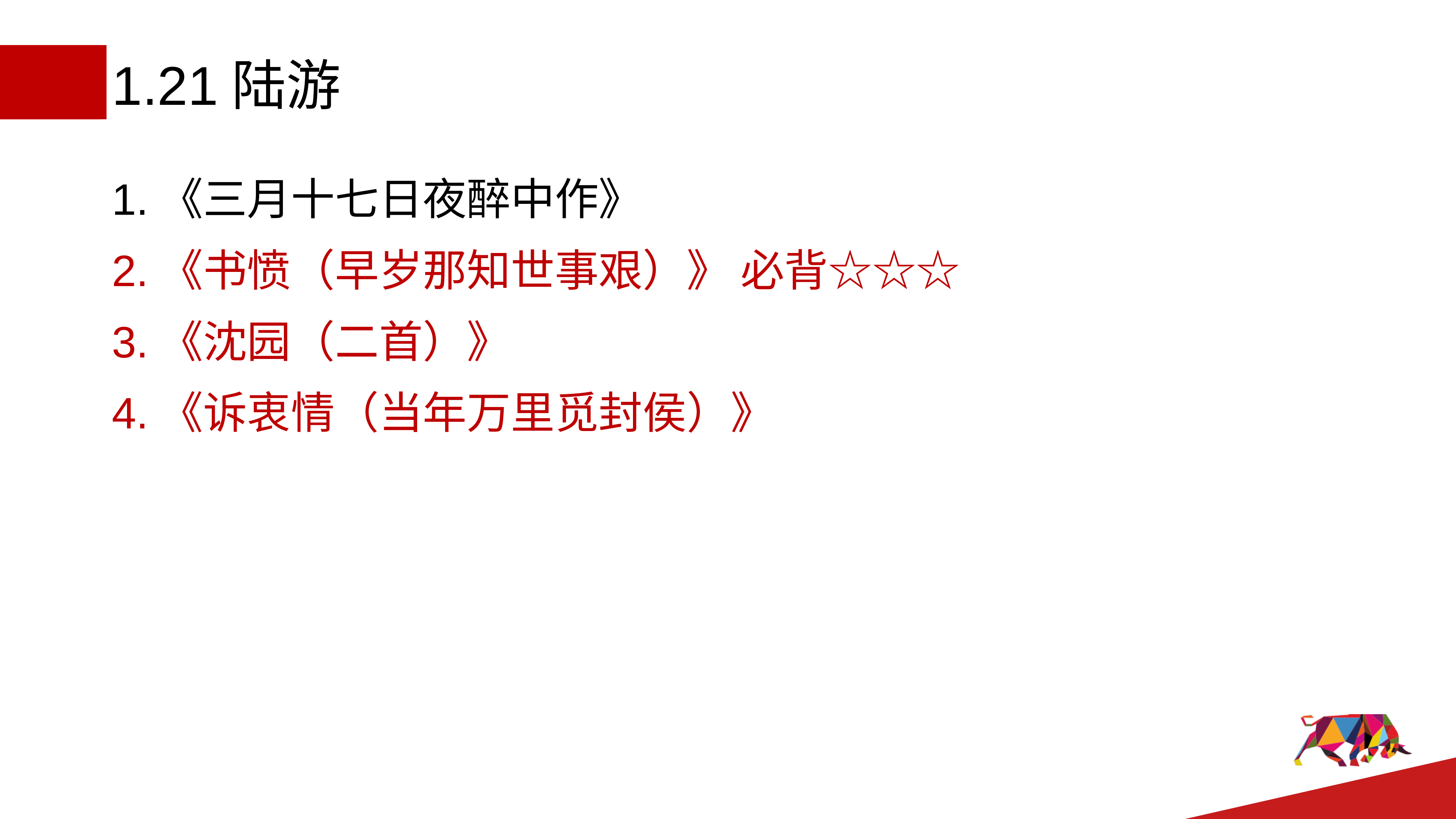

# 1.21陆游
1.《三月十七日夜醉中作》
2.《书愤（早岁那知世事艰）》 必背☆☆☆
3.《沈园（二首）》
4.《诉衷情（当年万里觅封侯）》